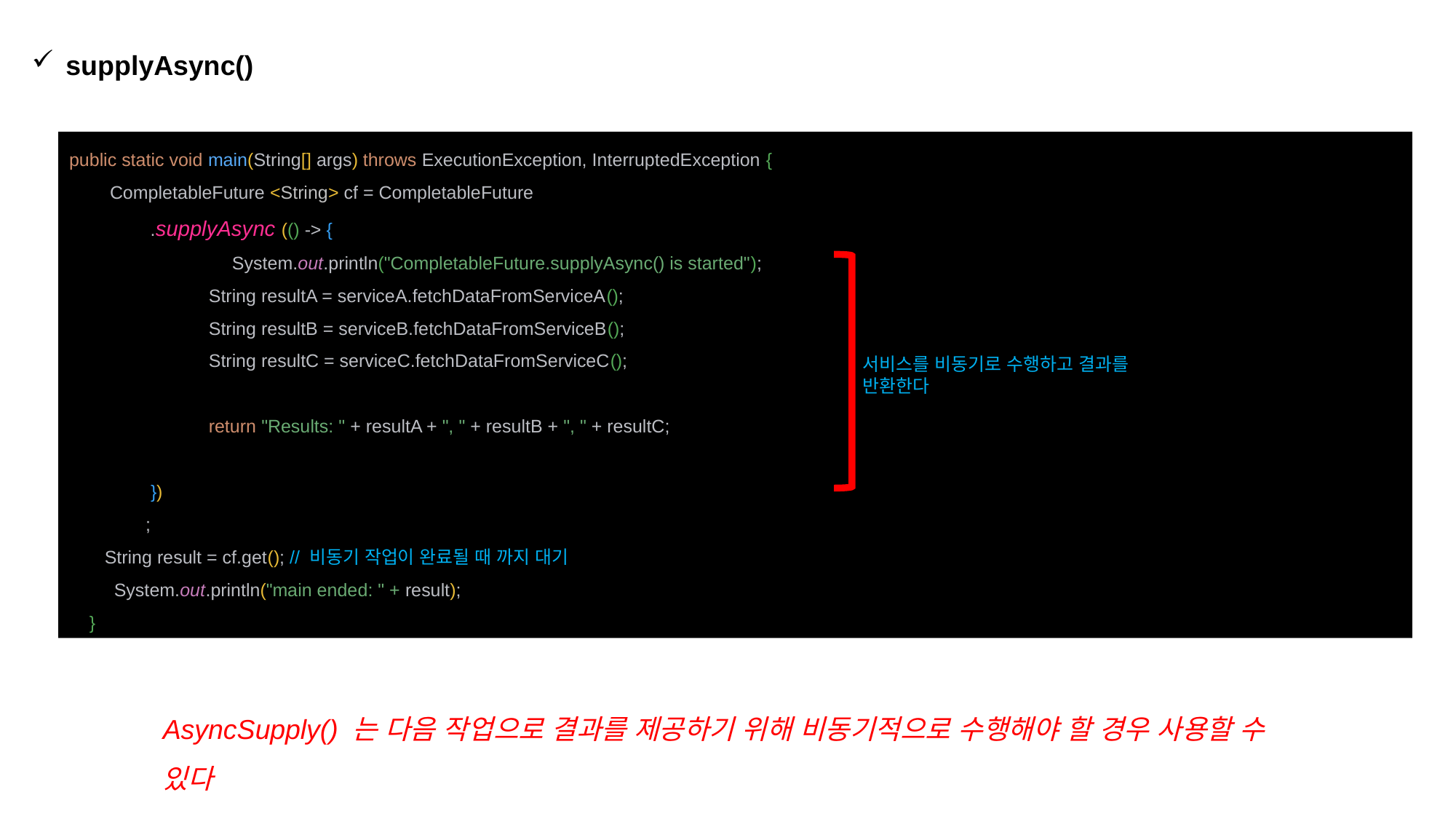

supplyAsync()
public static void main(String[] args) throws ExecutionException, InterruptedException {
        CompletableFuture <String> cf = CompletableFuture
                .supplyAsync (() -> {
                                System.out.println("CompletableFuture.supplyAsync() is started");
 	      String resultA = serviceA.fetchDataFromServiceA();
	      String resultB = serviceB.fetchDataFromServiceB();
	      String resultC = serviceC.fetchDataFromServiceC();
	      return "Results: " + resultA + ", " + resultB + ", " + resultC;
                })
               ;
       String result = cf.get(); // 비동기 작업이 완료될 때 까지 대기
        System.out.println("main ended: " + result);
    }

서비스를 비동기로 수행하고 결과를 반환한다
AsyncSupply() 는 다음 작업으로 결과를 제공하기 위해 비동기적으로 수행해야 할 경우 사용할 수 있다